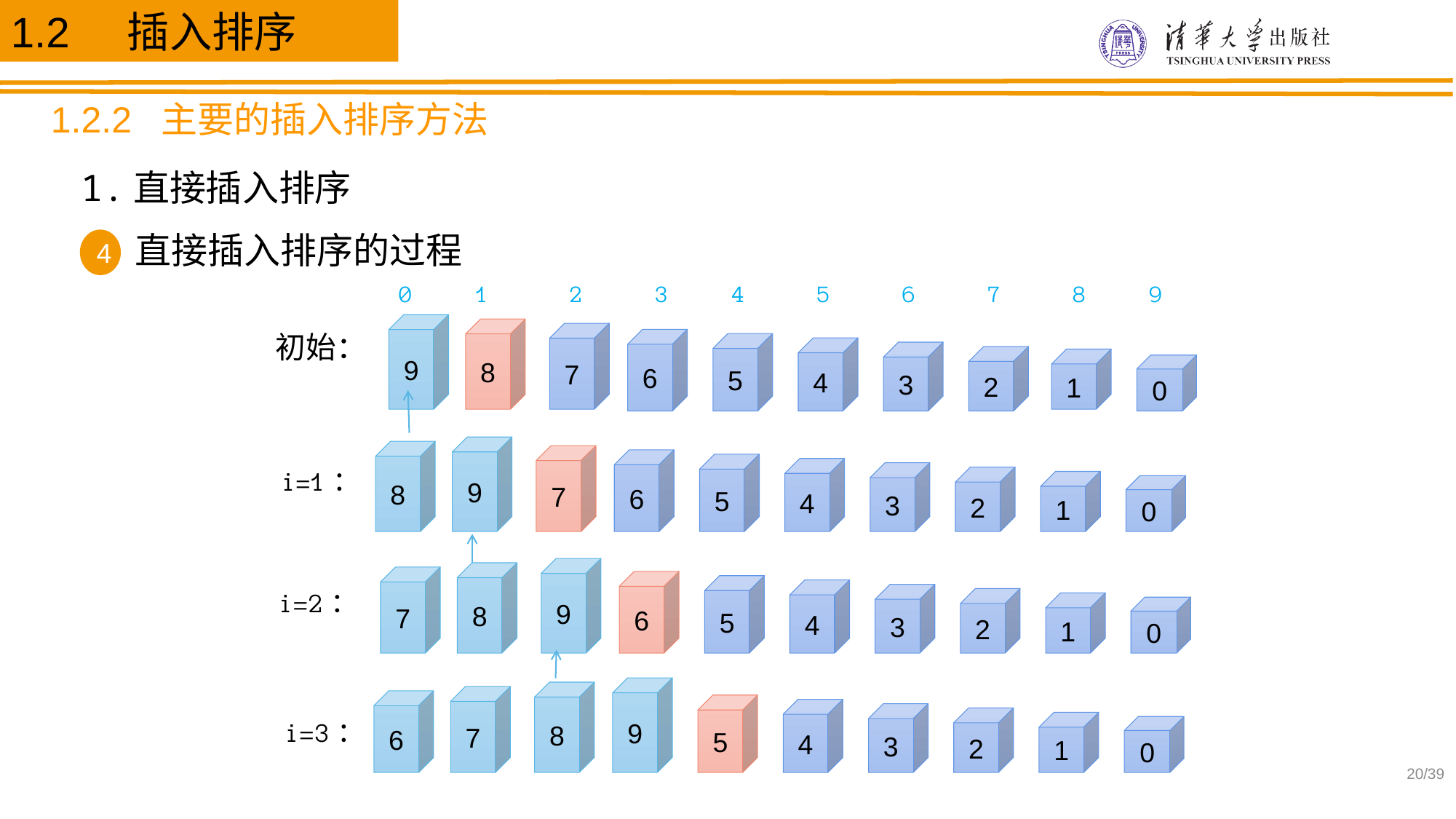

1.2    插入排序
1.2.2  主要的插入排序方法
1.直接插入排序
直接插入排序的过程
4
0
1
2
3
4
5
6
7
8
9
9
8
初始：
7
6
5
4
3
2
1
0
9
8
7
6
5
i=1：
4
3
2
1
0
9
8
7
6
5
i=2：
4
3
2
1
0
9
8
7
6
5
4
3
2
i=3：
1
0
20/39